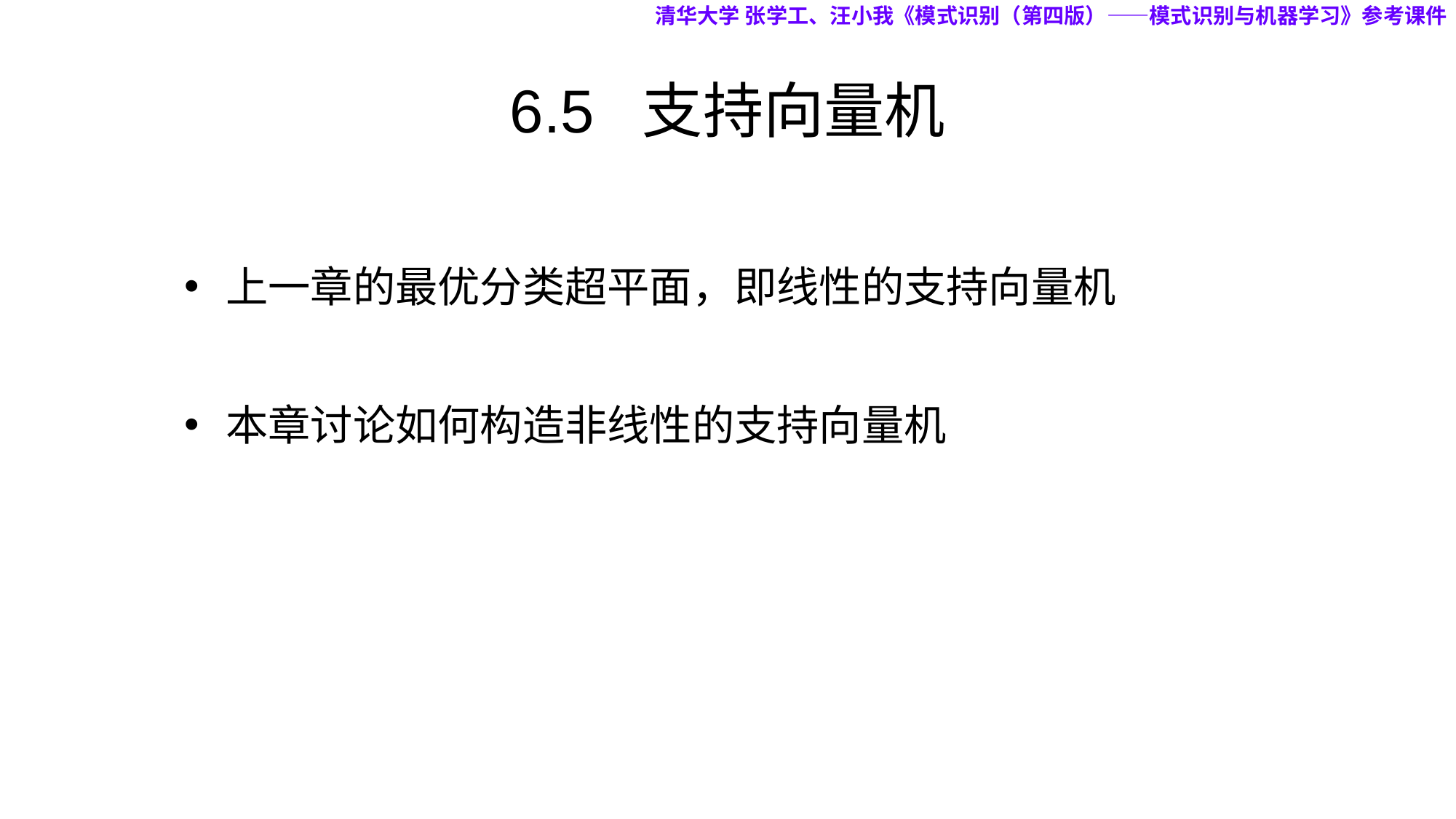

清华大学 张学工、汪小我《模式识别（第四版）——模式识别与机器学习》参考课件
# 6.5  支持向量机
上一章的最优分类超平面，即线性的支持向量机

本章讨论如何构造非线性的支持向量机
29